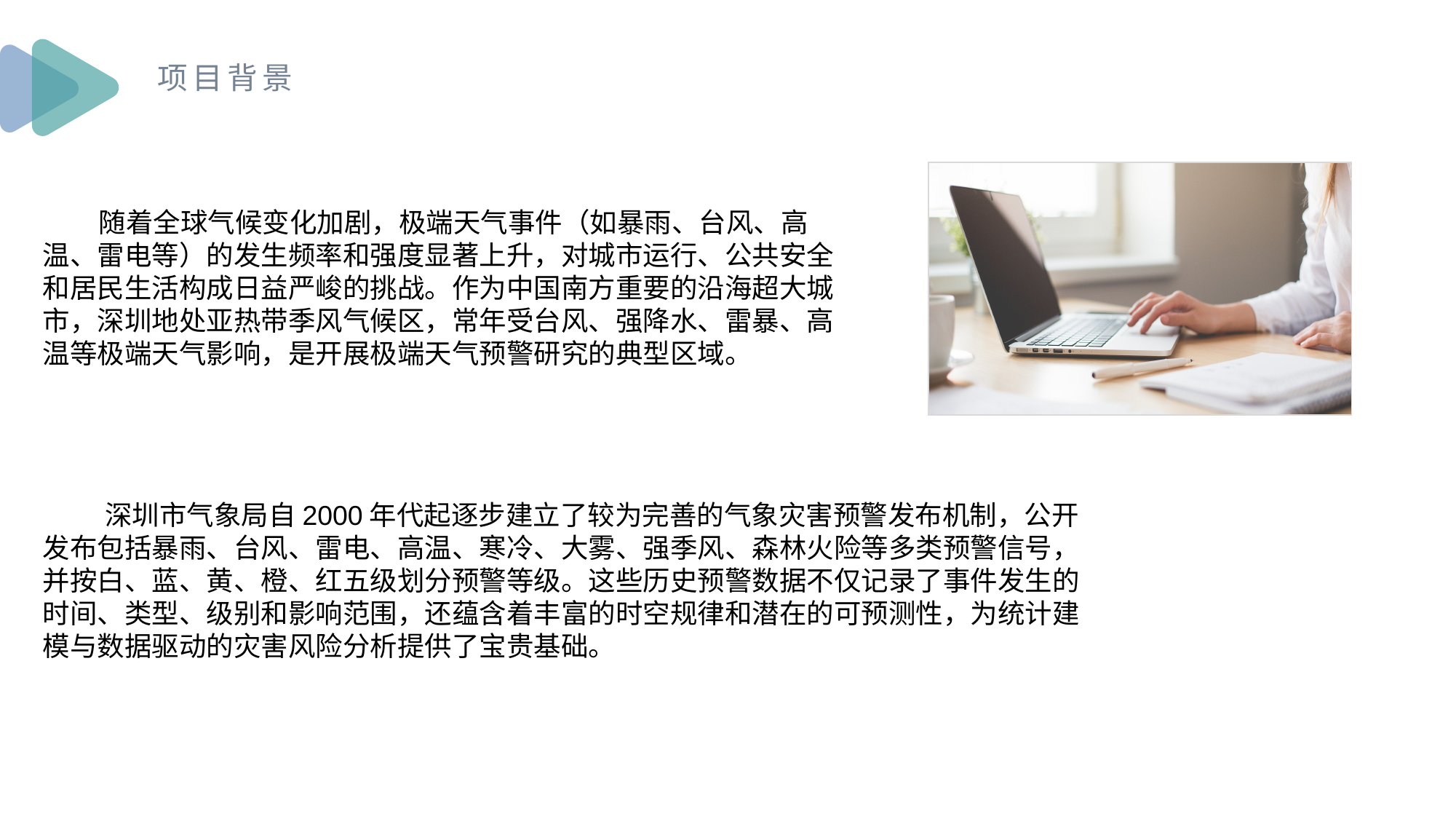

项目背景

        随着全球气候变化加剧，极端天气事件（如暴雨、台风、高温、雷电等）的发生频率和强度显著上升，对城市运行、公共安全和居民生活构成日益严峻的挑战。作为中国南方重要的沿海超大城市，深圳地处亚热带季风气候区，常年受台风、强降水、雷暴、高温等极端天气影响，是开展极端天气预警研究的典型区域。
         深圳市气象局自2000年代起逐步建立了较为完善的气象灾害预警发布机制，公开发布包括暴雨、台风、雷电、高温、寒冷、大雾、强季风、森林火险等多类预警信号，并按白、蓝、黄、橙、红五级划分预警等级。这些历史预警数据不仅记录了事件发生的时间、类型、级别和影响范围，还蕴含着丰富的时空规律和潜在的可预测性，为统计建模与数据驱动的灾害风险分析提供了宝贵基础。